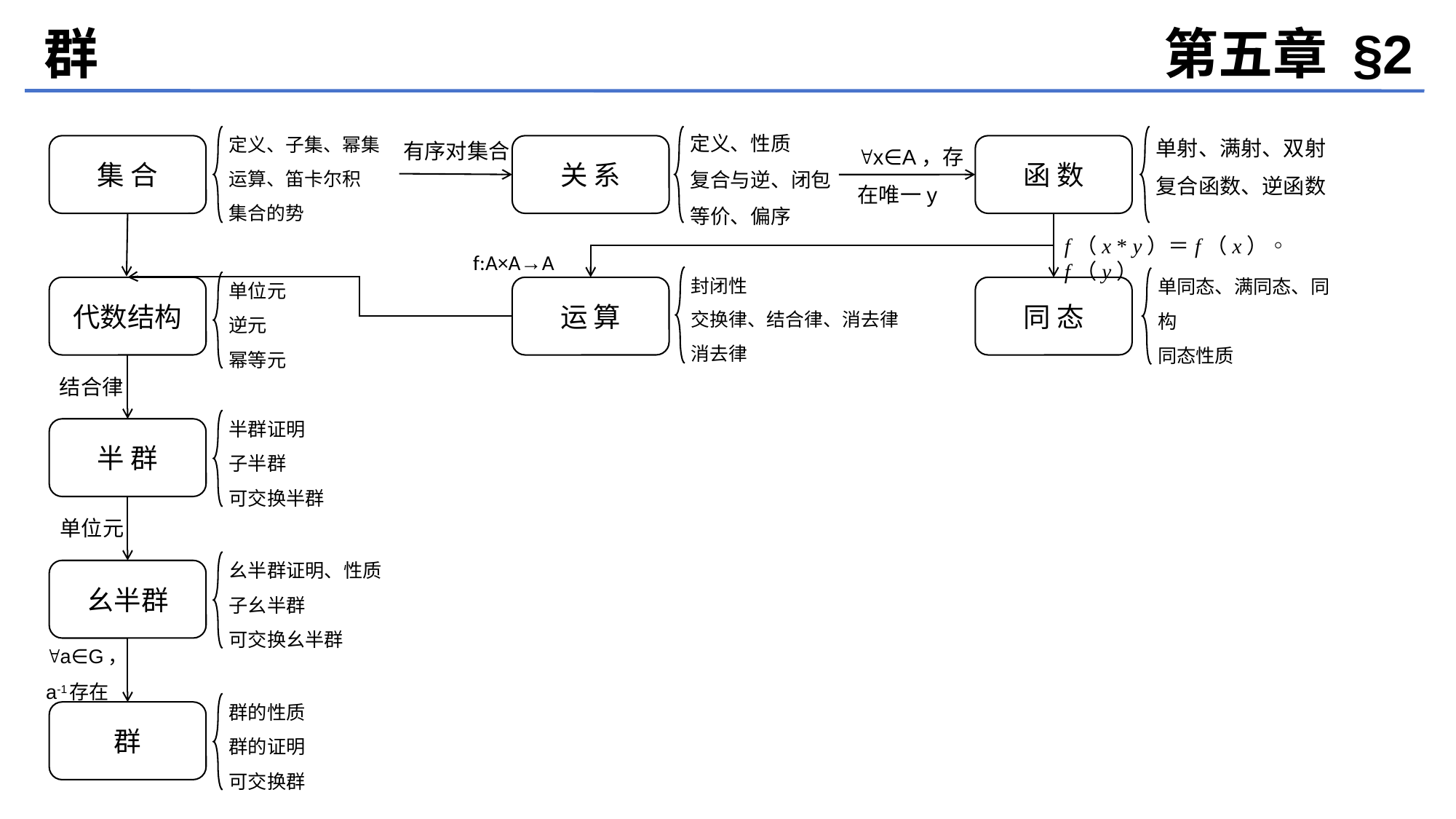

群
第五章 §2
定义、性质
复合与逆、闭包
等价、偏序

定义、子集、幂集
运算、笛卡尔积
集合的势

单射、满射、双射
复合函数、逆函数
有序对集合
∀x∈A，存在唯一y

集 合
关 系
函 数
f（x * y）＝f（x）◦ f（y）
f:A×A→A
封闭性
交换律、结合律、消去律
消去律
单同态、满同态、同构
同态性质
单位元
逆元
幂等元

代数结构
运 算
同 态
结合律
半群证明
子半群
可交换半群

半 群
单位元
幺半群证明、性质
子幺半群
可交换幺半群

幺半群
∀a∈G，
a-1存在

群的性质
群的证明
可交换群

群